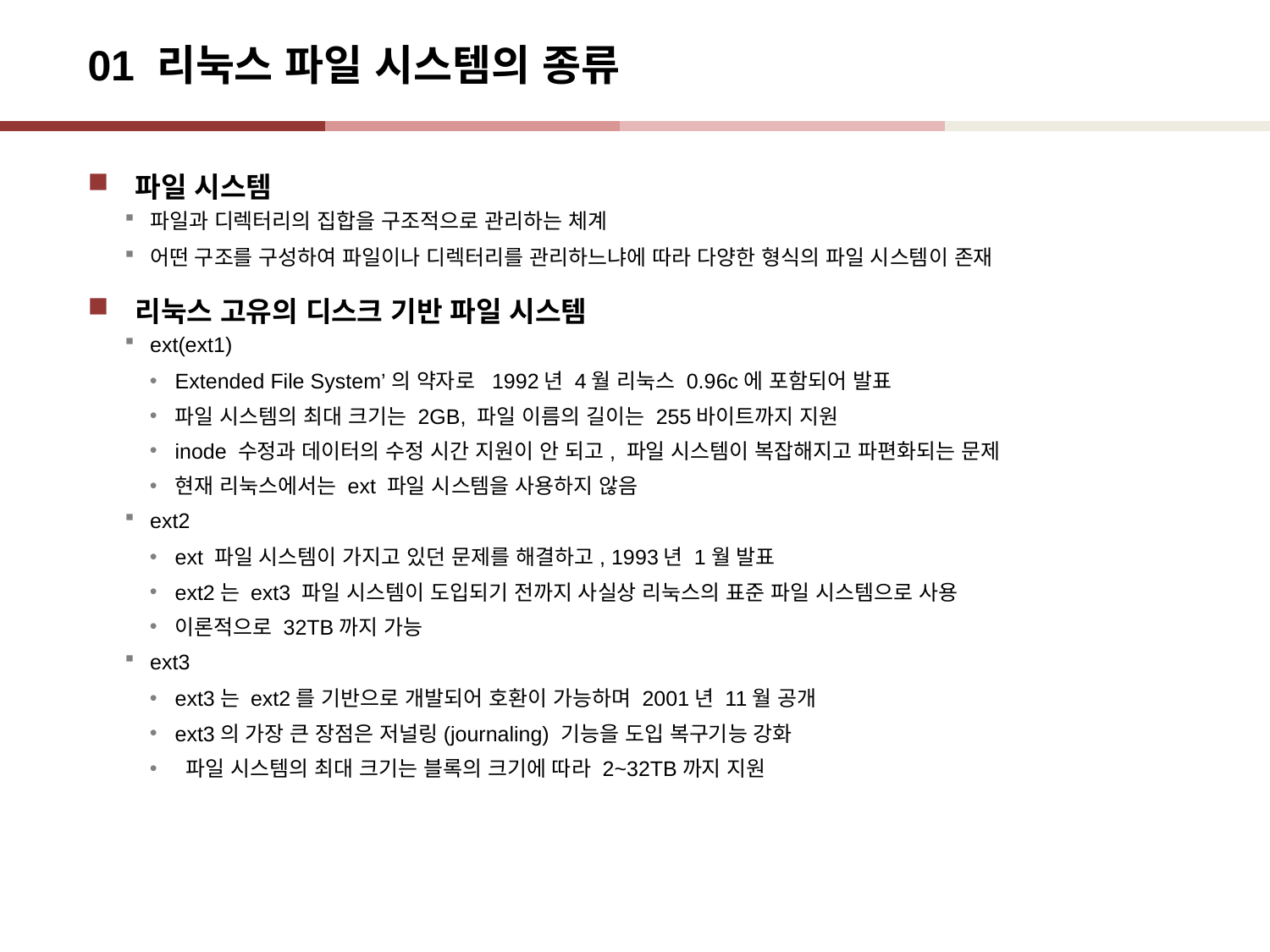

# 01 리눅스 파일 시스템의 종류
파일 시스템
파일과 디렉터리의 집합을 구조적으로 관리하는 체계
어떤 구조를 구성하여 파일이나 디렉터리를 관리하느냐에 따라 다양한 형식의 파일 시스템이 존재
리눅스 고유의 디스크 기반 파일 시스템
ext(ext1)
Extended File System’의 약자로  1992년 4월 리눅스 0.96c에 포함되어 발표
파일 시스템의 최대 크기는 2GB, 파일 이름의 길이는 255바이트까지 지원
inode 수정과 데이터의 수정 시간 지원이 안 되고, 파일 시스템이 복잡해지고 파편화되는 문제
현재 리눅스에서는 ext 파일 시스템을 사용하지 않음
ext2
ext 파일 시스템이 가지고 있던 문제를 해결하고, 1993년 1월 발표
ext2는 ext3 파일 시스템이 도입되기 전까지 사실상 리눅스의 표준 파일 시스템으로 사용
이론적으로 32TB까지 가능
ext3
ext3는 ext2를 기반으로 개발되어 호환이 가능하며 2001년 11월 공개
ext3의 가장 큰 장점은 저널링(journaling) 기능을 도입 복구기능 강화
 파일 시스템의 최대 크기는 블록의 크기에 따라 2~32TB까지 지원